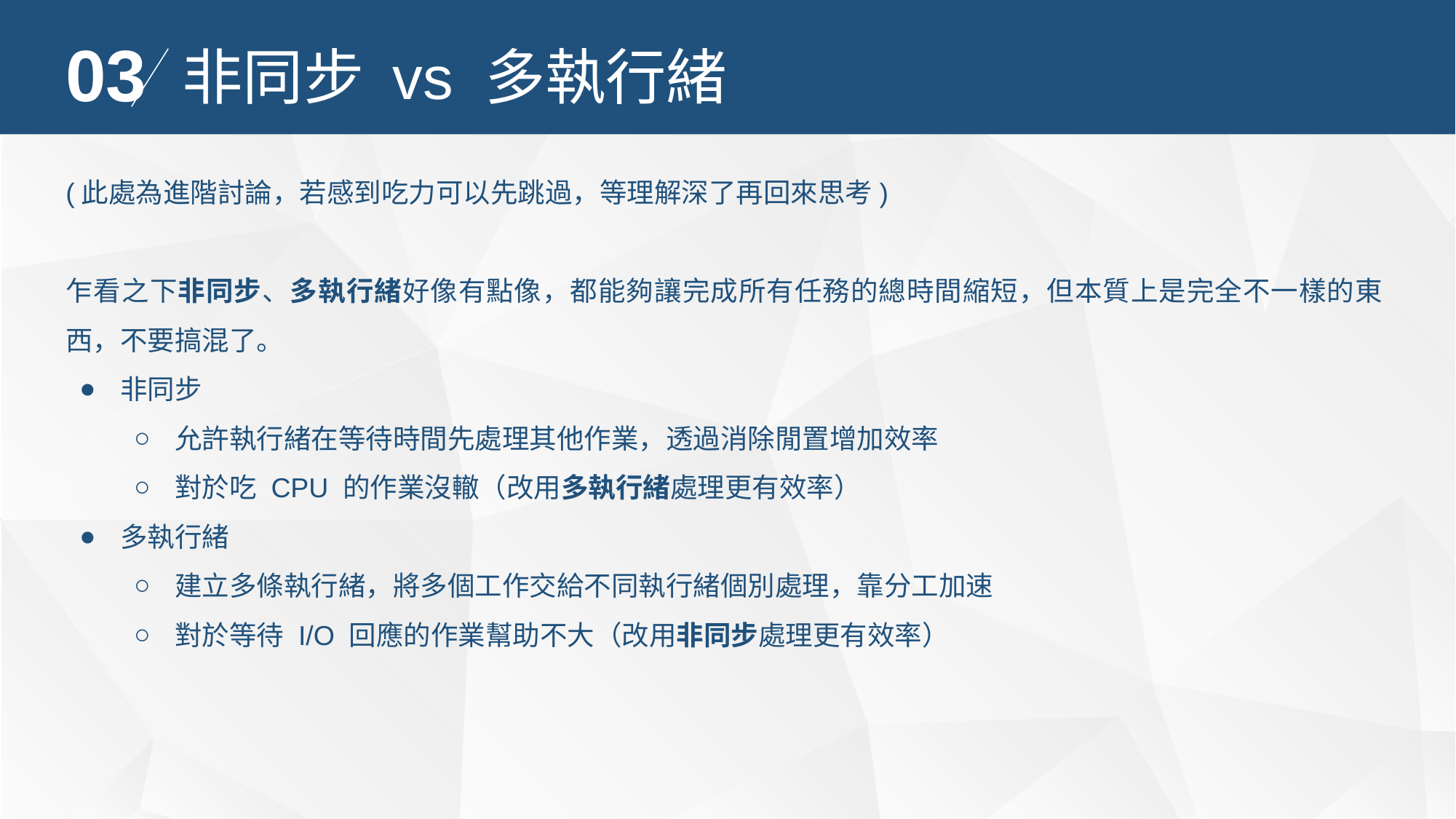

03
非同步 vs 多執行緒
(此處為進階討論，若感到吃力可以先跳過，等理解深了再回來思考)

乍看之下非同步、多執行緒好像有點像，都能夠讓完成所有任務的總時間縮短，但本質上是完全不一樣的東西，不要搞混了。
非同步
允許執行緒在等待時間先處理其他作業，透過消除閒置增加效率
對於吃 CPU 的作業沒轍（改用多執行緒處理更有效率）
多執行緒
建立多條執行緒，將多個工作交給不同執行緒個別處理，靠分工加速
對於等待 I/O 回應的作業幫助不大（改用非同步處理更有效率）